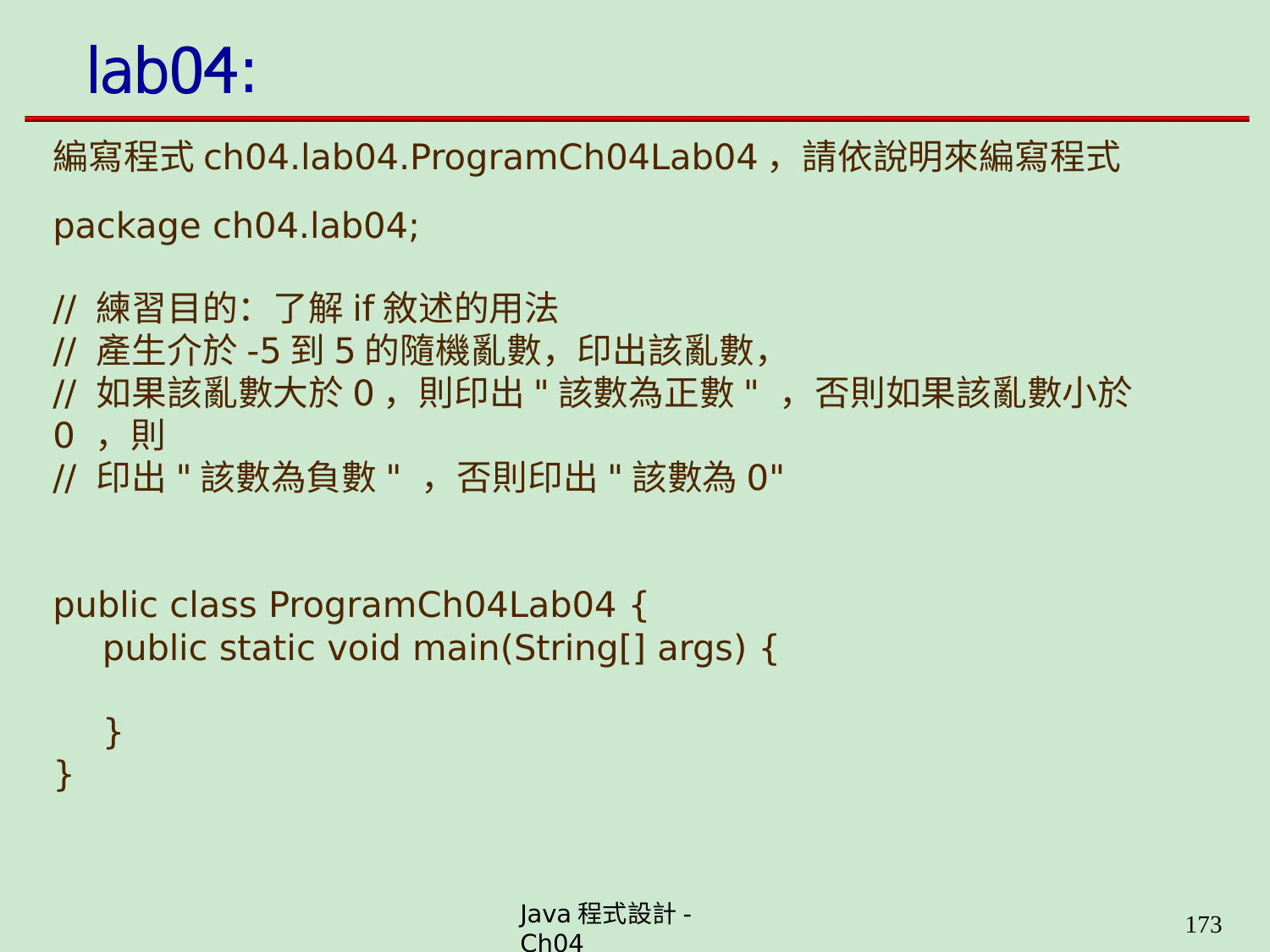

# lab04:
編寫程式ch04.lab04.ProgramCh04Lab04，請依說明來編寫程式

package ch04.lab04;

// 練習目的：了解if敘述的用法
// 產生介於-5到5的隨機亂數，印出該亂數，
// 如果該亂數大於0，則印出"該數為正數" ，否則如果該亂數小於0 ，則
// 印出"該數為負數" ，否則印出"該數為0"

public class ProgramCh04Lab04 {
public static void main(String[] args) {

}
}
Java程式設計-Ch04
173